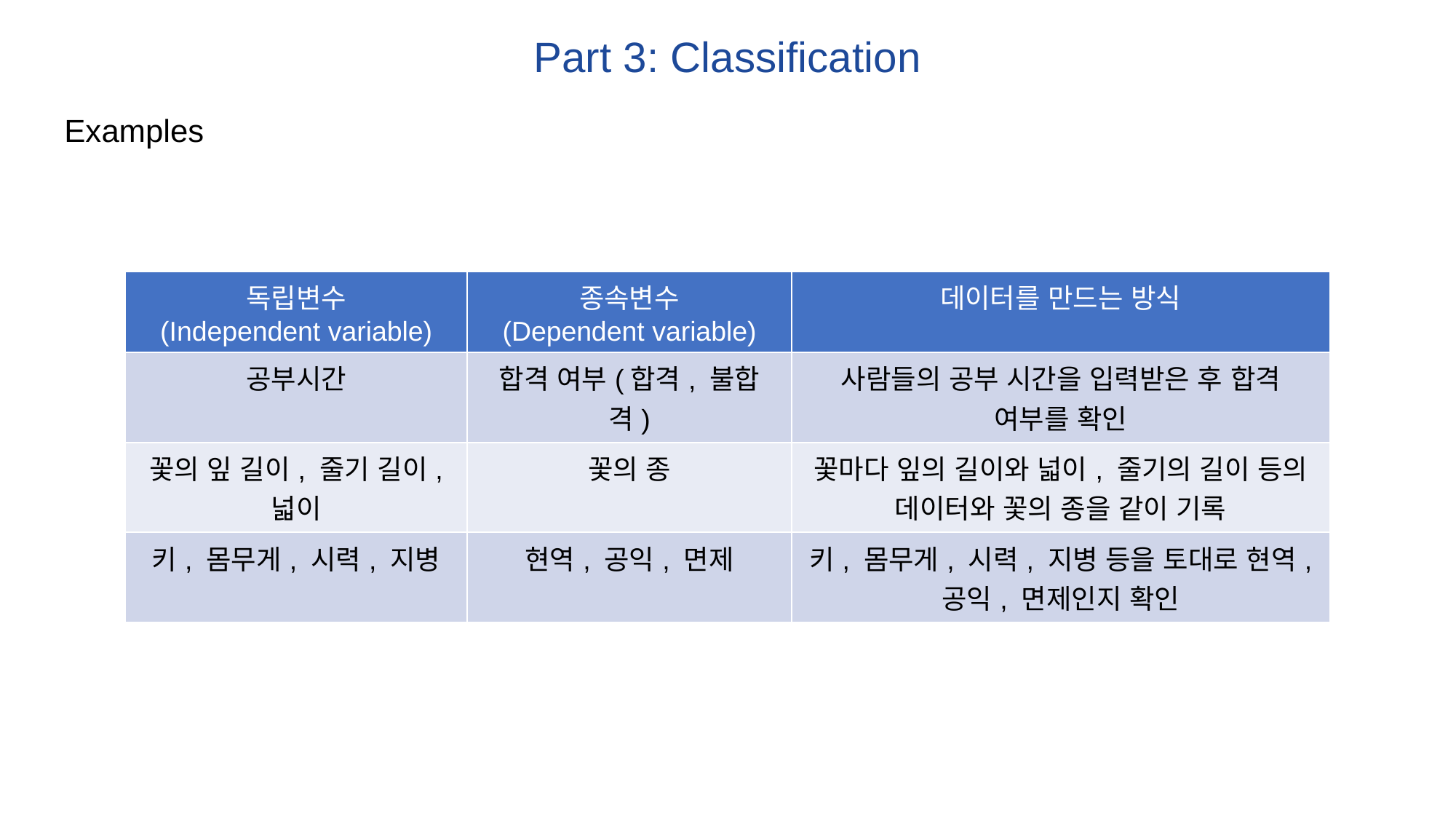

Part 3: Classification
Examples
| 독립변수 (Independent variable) | 종속변수 (Dependent variable) | 데이터를 만드는 방식 |
| --- | --- | --- |
| 공부시간 | 합격 여부(합격, 불합격) | 사람들의 공부 시간을 입력받은 후 합격 여부를 확인 |
| 꽃의 잎 길이, 줄기 길이, 넓이 | 꽃의 종 | 꽃마다 잎의 길이와 넓이, 줄기의 길이 등의 데이터와 꽃의 종을 같이 기록 |
| 키, 몸무게, 시력, 지병 | 현역, 공익, 면제 | 키, 몸무게, 시력, 지병 등을 토대로 현역, 공익, 면제인지 확인 |